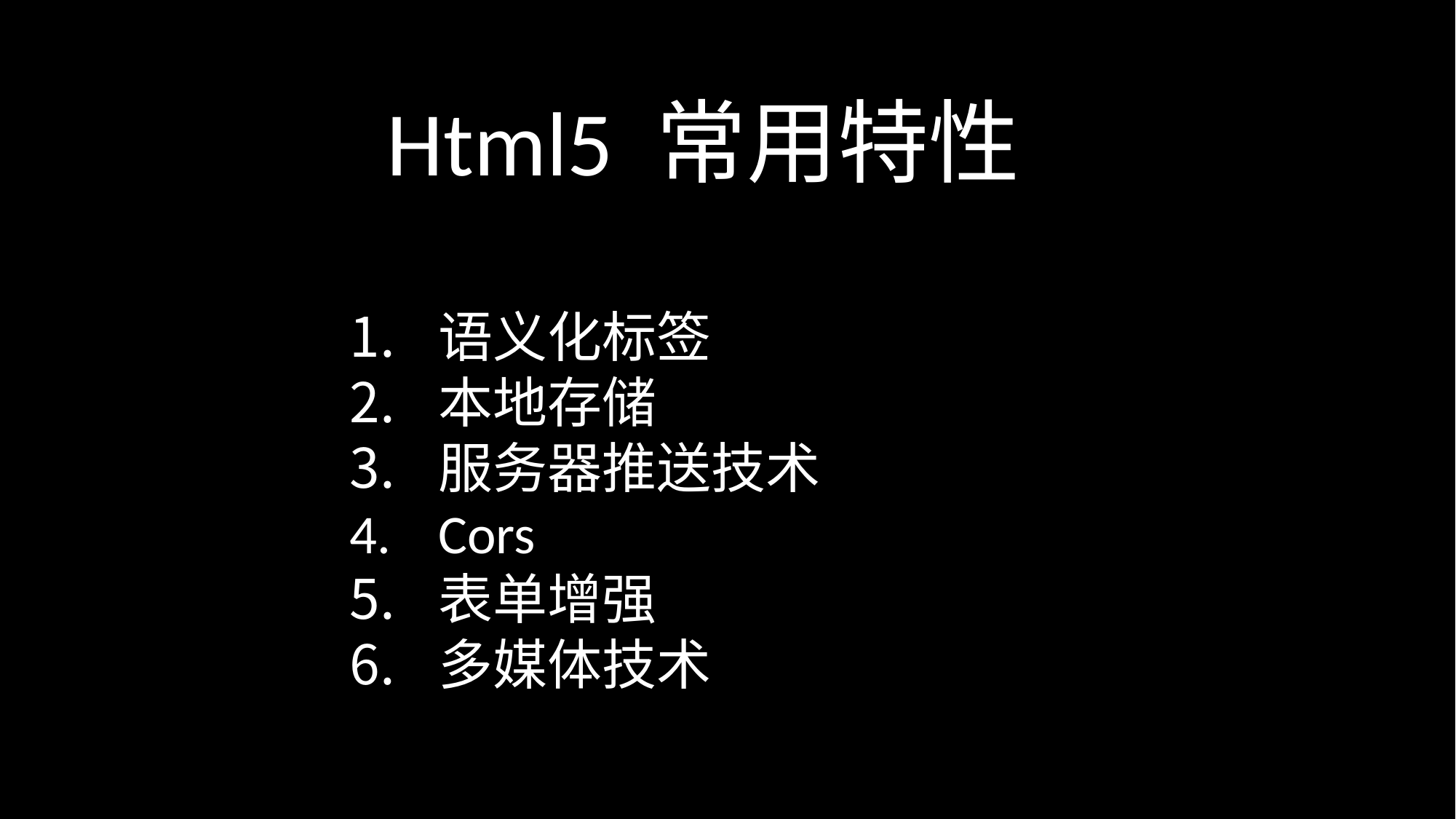

Html5 常用特性
语义化标签
本地存储
服务器推送技术
Cors
表单增强
多媒体技术